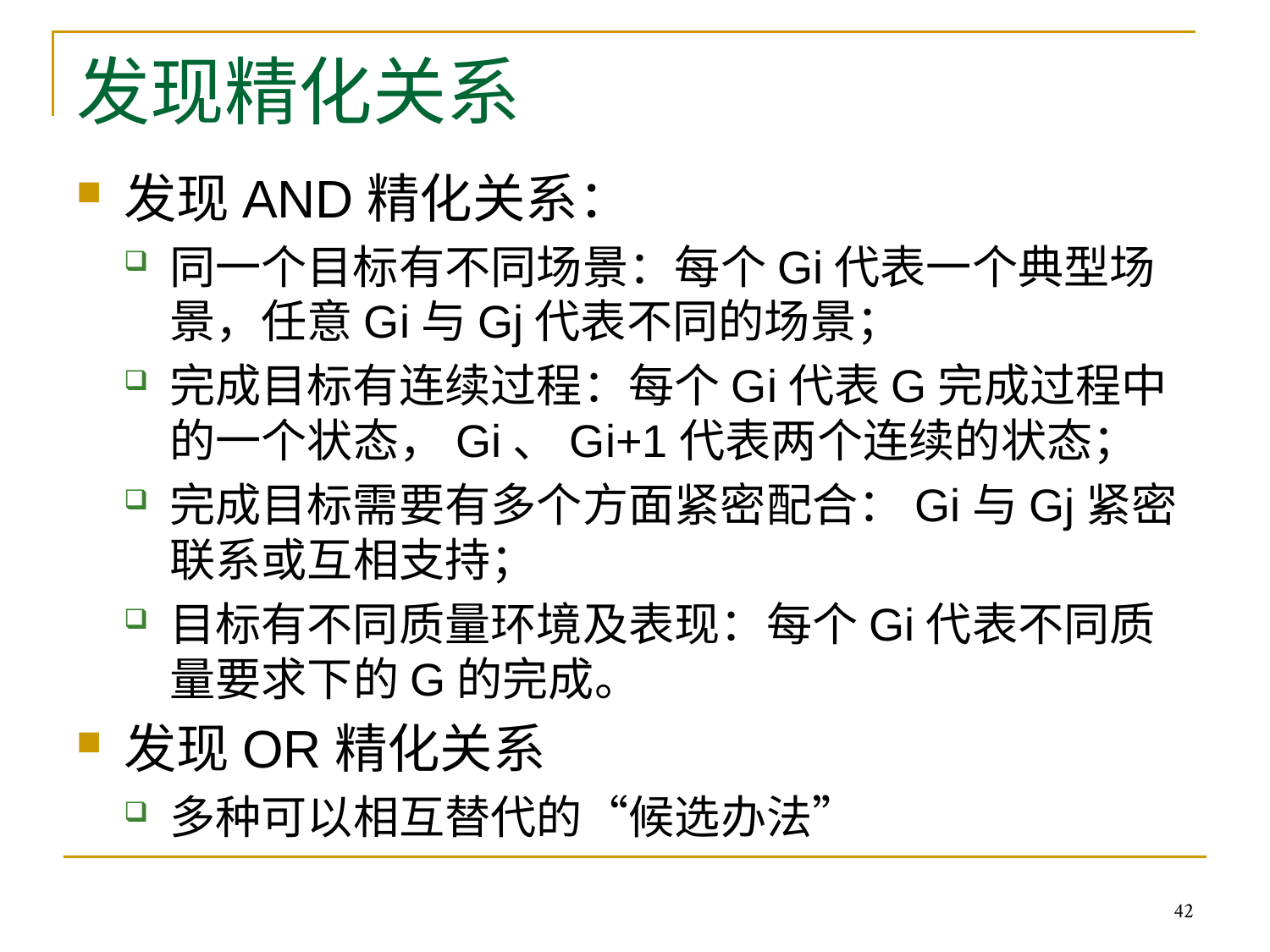

# 发现精化关系
发现AND精化关系：
同一个目标有不同场景：每个Gi代表一个典型场景，任意Gi与Gj代表不同的场景；
完成目标有连续过程：每个Gi代表G完成过程中的一个状态，Gi、Gi+1代表两个连续的状态；
完成目标需要有多个方面紧密配合：Gi与Gj紧密联系或互相支持；
目标有不同质量环境及表现：每个Gi代表不同质量要求下的G的完成。
发现OR精化关系
多种可以相互替代的“候选办法”
42